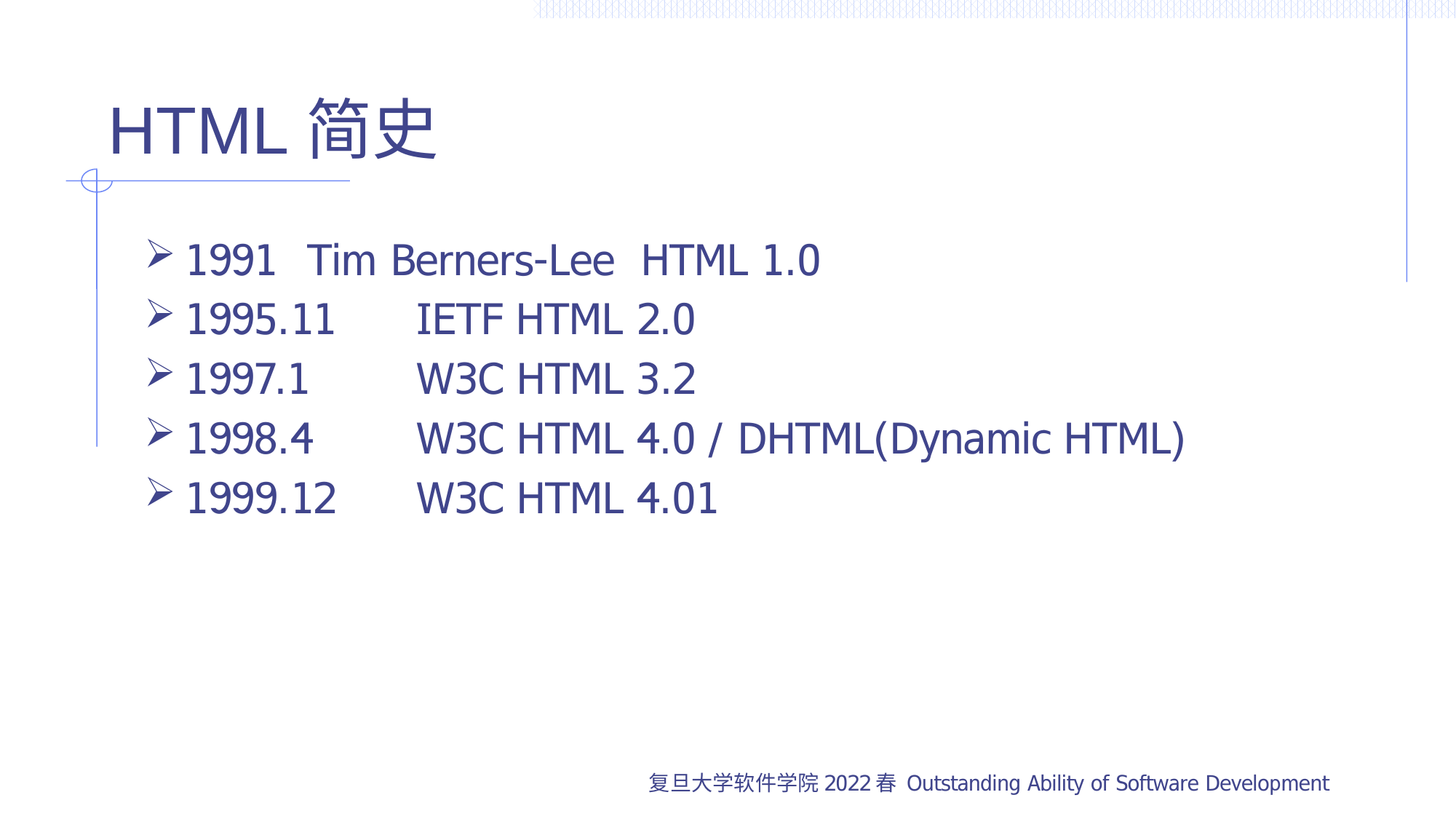

# HTML简史
1991 	 Tim Berners-Lee  HTML 1.0
1995.11	 IETF HTML 2.0
1997.1 	 W3C HTML 3.2
1998.4	 W3C HTML 4.0 / DHTML(Dynamic HTML)
1999.12 	 W3C HTML 4.01